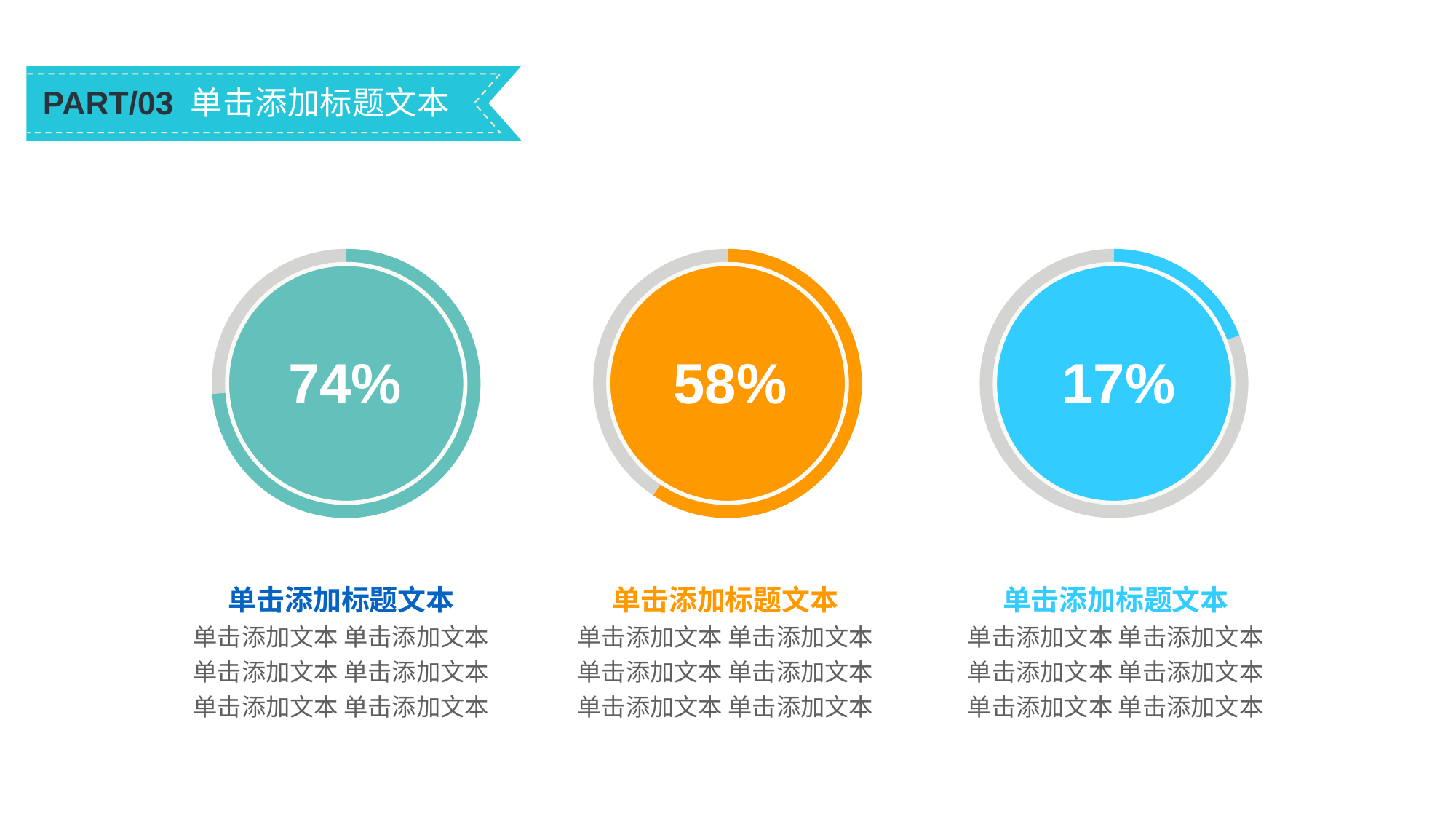

PART/03 单击添加标题文本

74%
58%
17%
单击添加标题文本
单击添加文本 单击添加文本
单击添加文本 单击添加文本
单击添加文本 单击添加文本
单击添加标题文本
单击添加文本 单击添加文本
单击添加文本 单击添加文本
单击添加文本 单击添加文本
单击添加标题文本
单击添加文本 单击添加文本
单击添加文本 单击添加文本
单击添加文本 单击添加文本